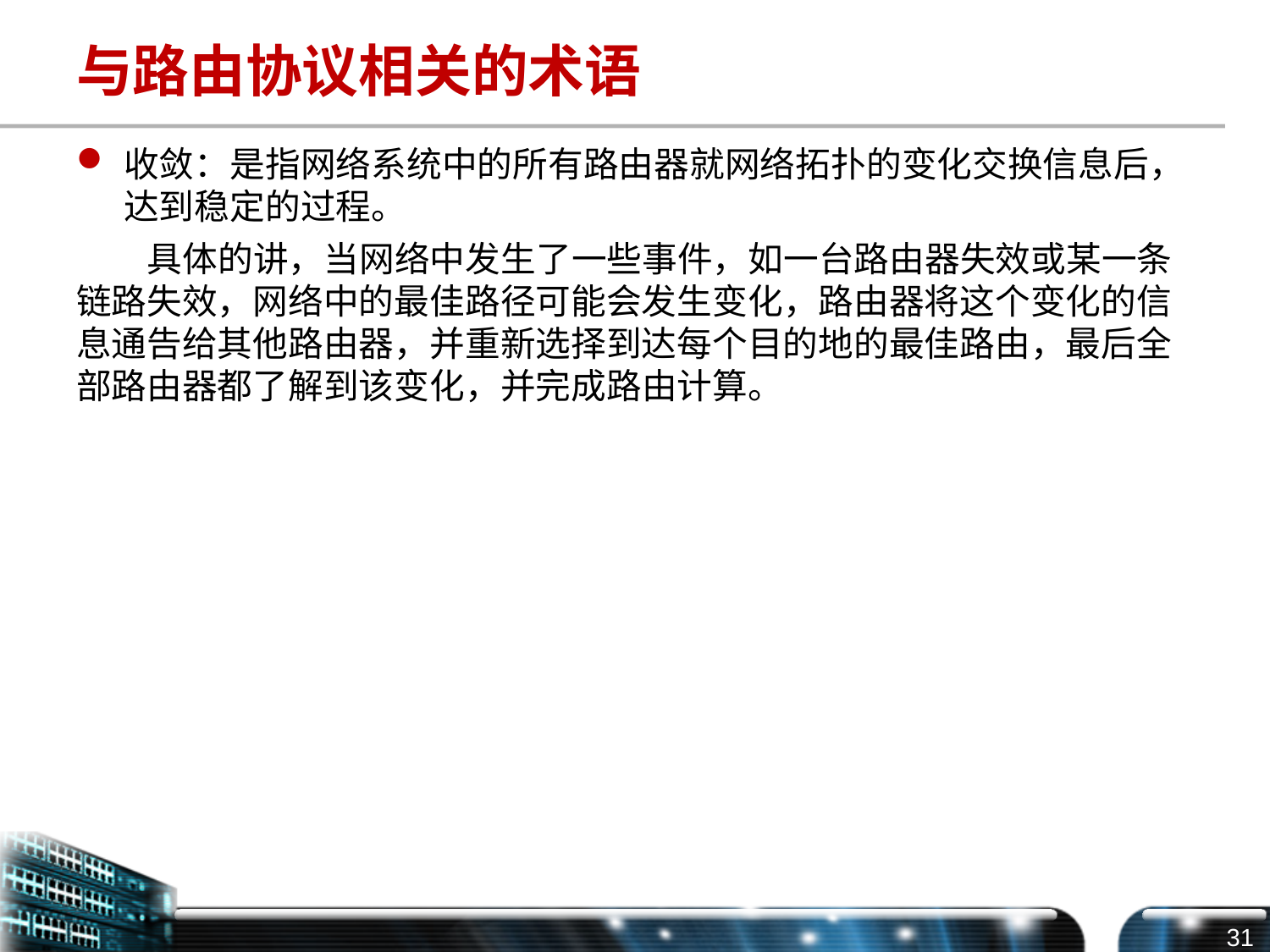

# 与路由协议相关的术语
收敛：是指网络系统中的所有路由器就网络拓扑的变化交换信息后，达到稳定的过程。
        具体的讲，当网络中发生了一些事件，如一台路由器失效或某一条链路失效，网络中的最佳路径可能会发生变化，路由器将这个变化的信息通告给其他路由器，并重新选择到达每个目的地的最佳路由，最后全部路由器都了解到该变化，并完成路由计算。